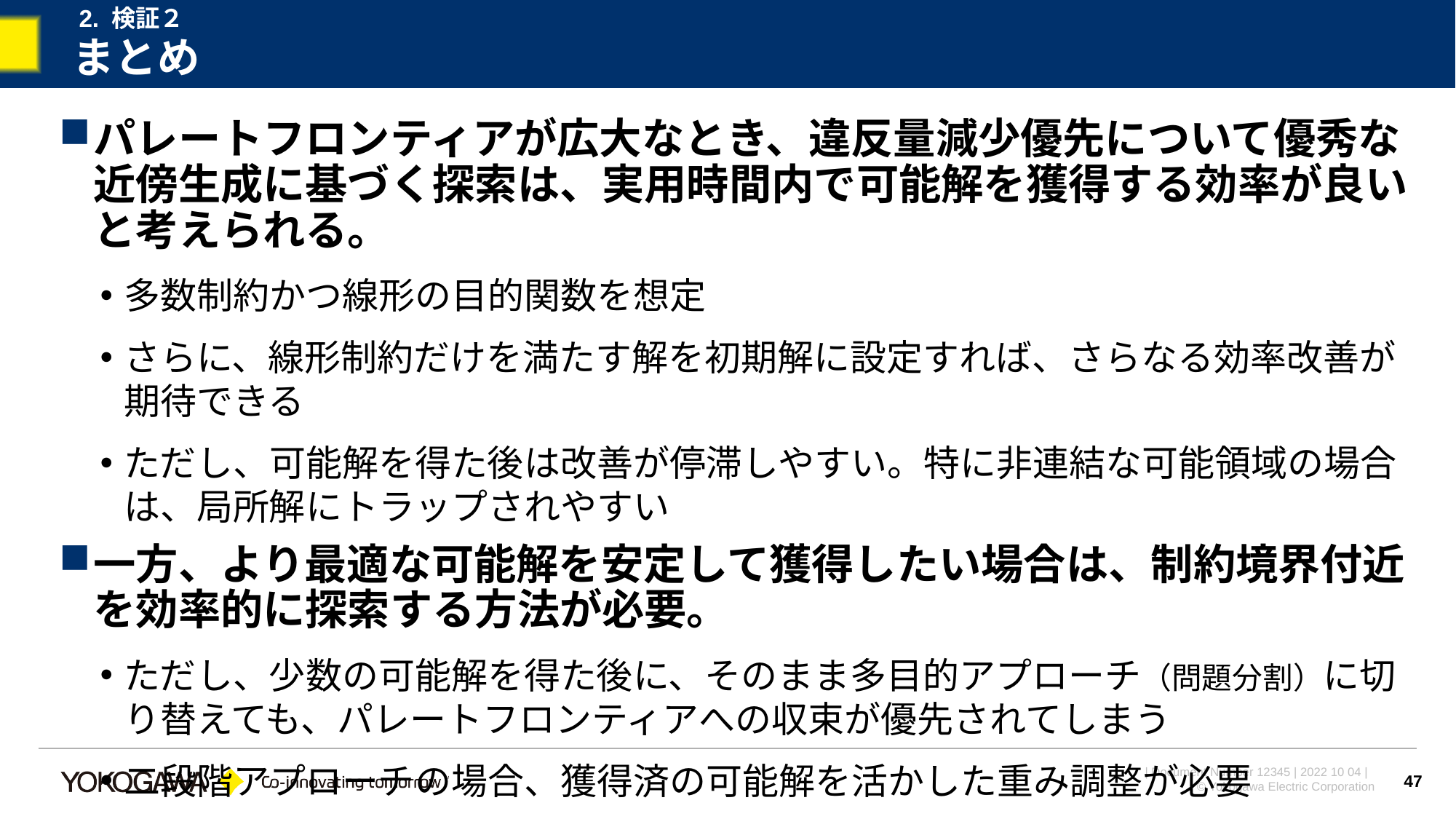

2. 検証２
# まとめ
パレートフロンティアが広大なとき、違反量減少優先について優秀な近傍生成に基づく探索は、実用時間内で可能解を獲得する効率が良いと考えられる。
多数制約かつ線形の目的関数を想定
さらに、線形制約だけを満たす解を初期解に設定すれば、さらなる効率改善が期待できる
ただし、可能解を得た後は改善が停滞しやすい。特に非連結な可能領域の場合は、局所解にトラップされやすい
一方、より最適な可能解を安定して獲得したい場合は、制約境界付近を効率的に探索する方法が必要。
ただし、少数の可能解を得た後に、そのまま多目的アプローチ（問題分割）に切り替えても、パレートフロンティアへの収束が優先されてしまう
二段階アプローチの場合、獲得済の可能解を活かした重み調整が必要
47